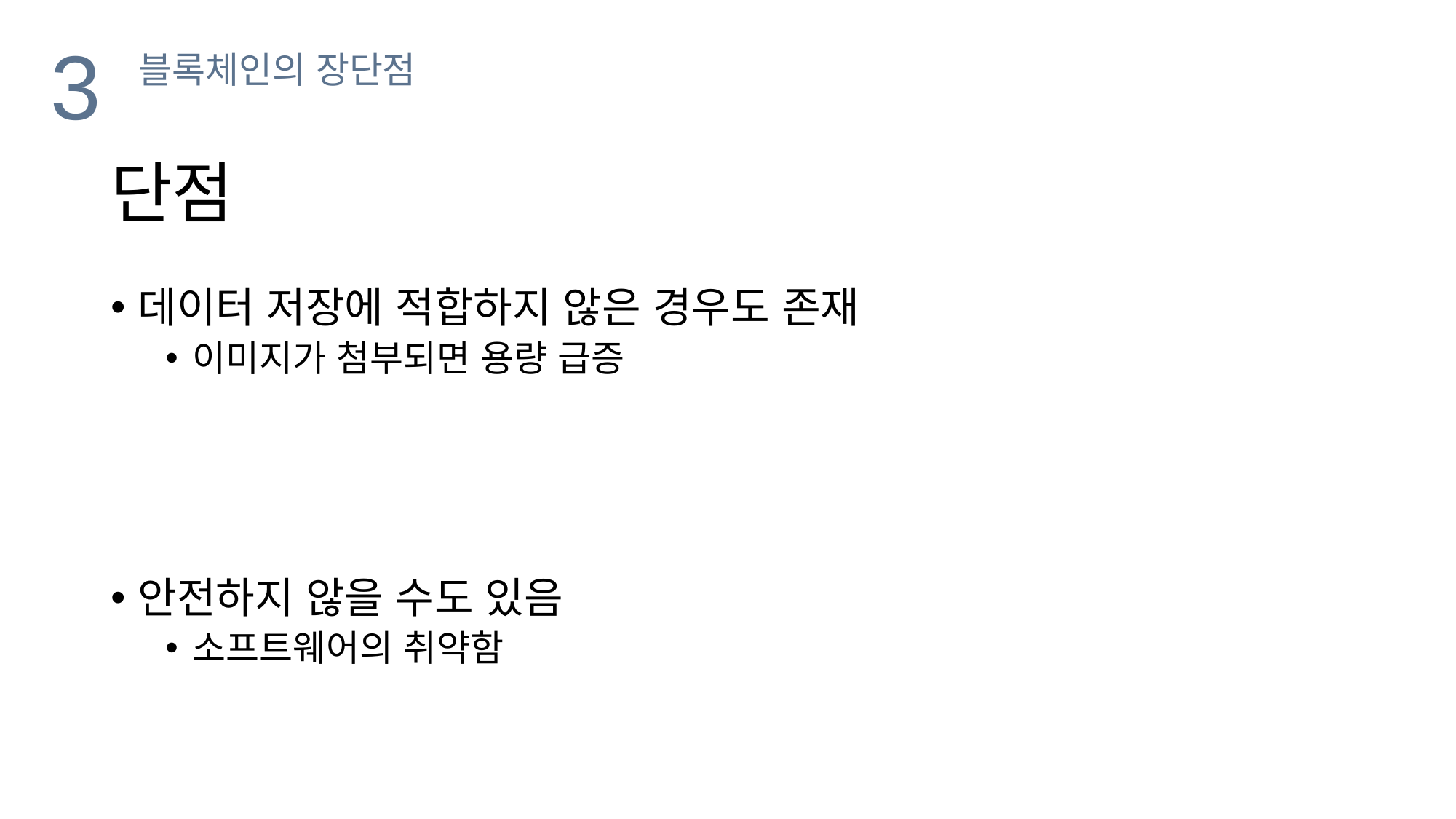

3
블록체인의 장단점
단점

데이터 저장에 적합하지 않은 경우도 존재
이미지가 첨부되면 용량 급증

안전하지 않을 수도 있음
소프트웨어의 취약함